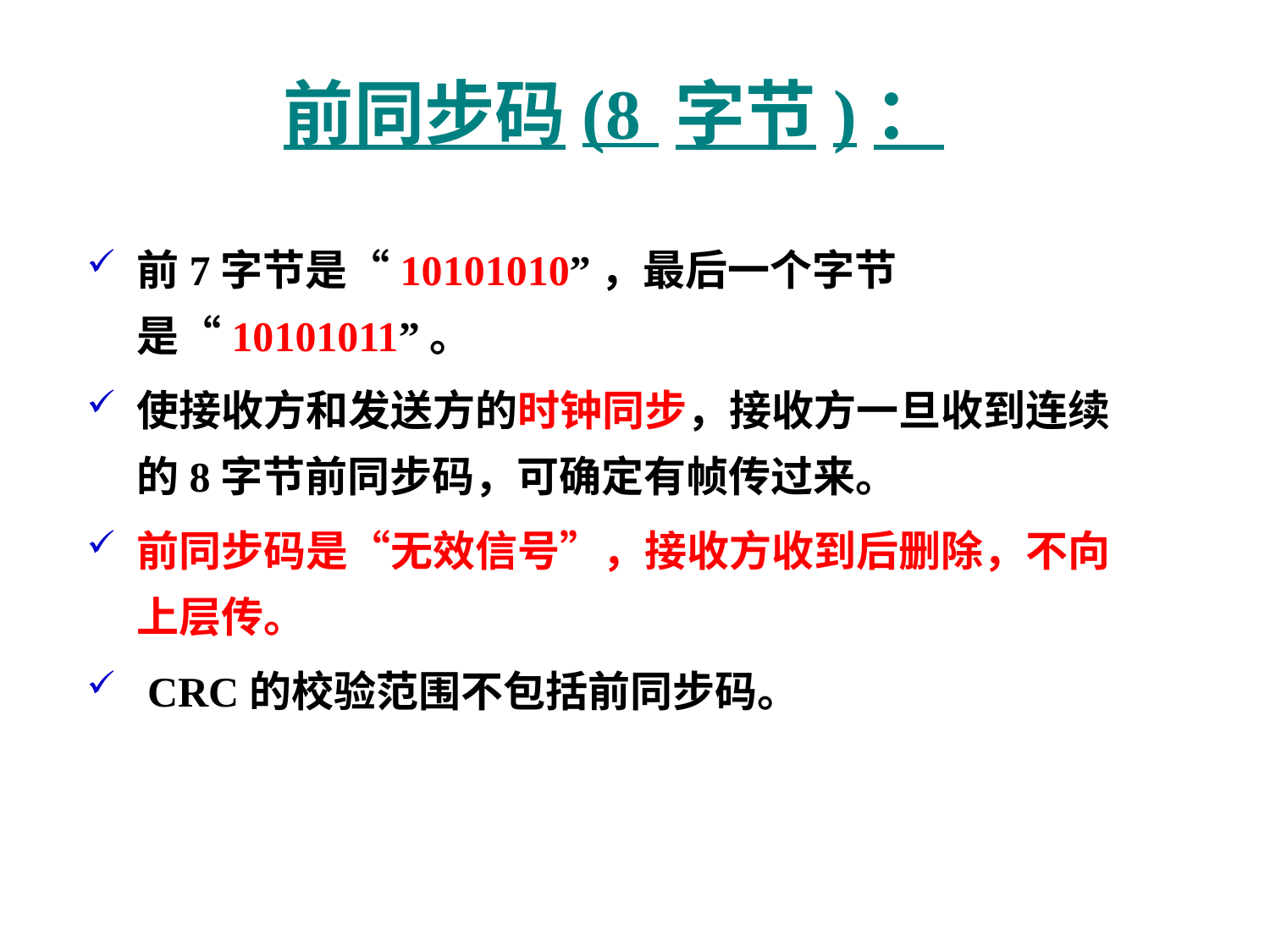

# 前同步码(8 字节)：
前7字节是“10101010”，最后一个字节是“10101011”。
使接收方和发送方的时钟同步，接收方一旦收到连续的8字节前同步码，可确定有帧传过来。
前同步码是“无效信号”，接收方收到后删除，不向上层传。
 CRC的校验范围不包括前同步码。
109